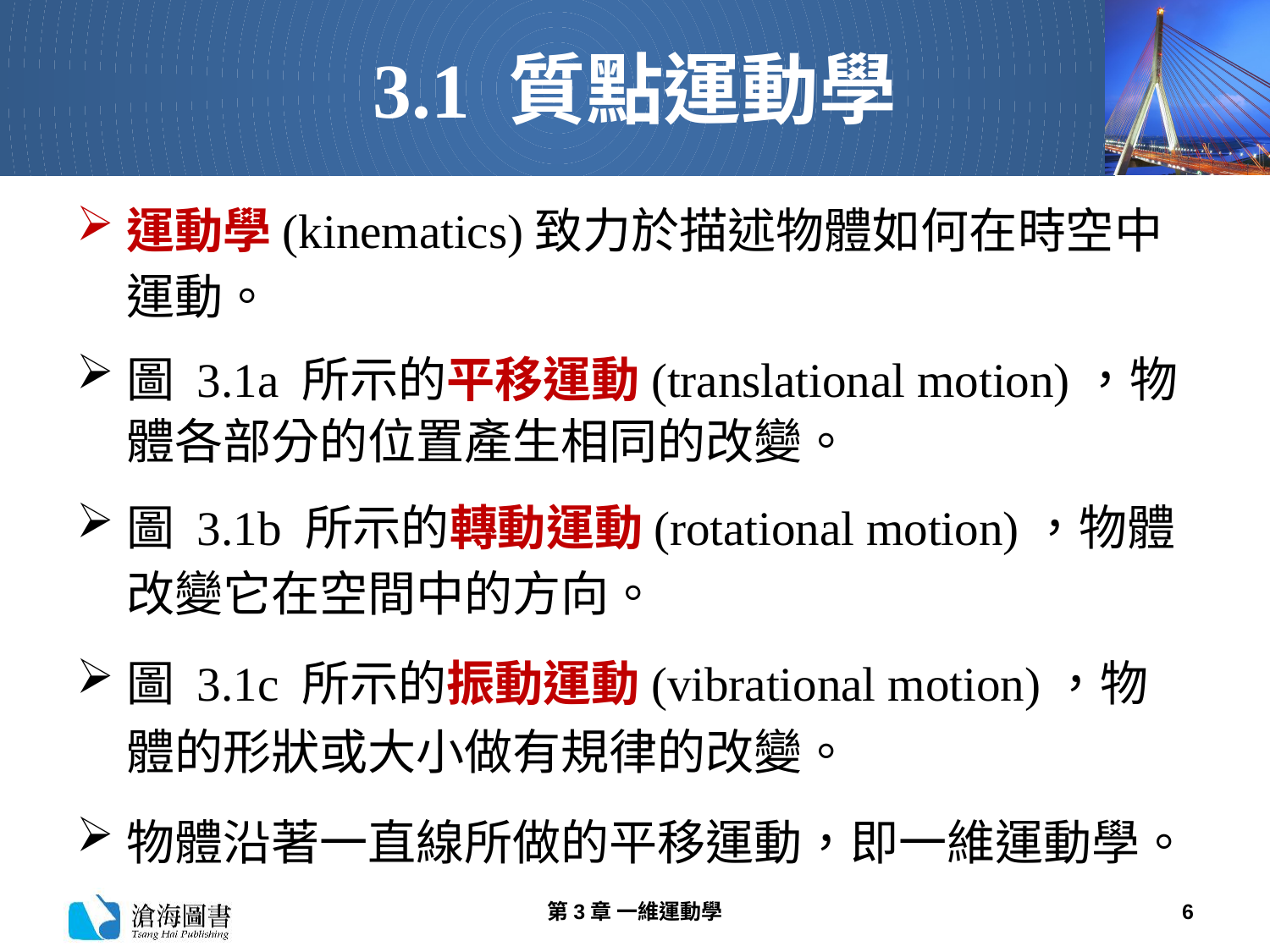

# 3.1 質點運動學
運動學(kinematics)致力於描述物體如何在時空中運動。
圖 3.1a 所示的平移運動(translational motion)，物體各部分的位置產生相同的改變。
圖 3.1b 所示的轉動運動(rotational motion)，物體改變它在空間中的方向。
圖 3.1c 所示的振動運動(vibrational motion)，物體的形狀或大小做有規律的改變。
物體沿著一直線所做的平移運動，即一維運動學。
第3章 一維運動學
6